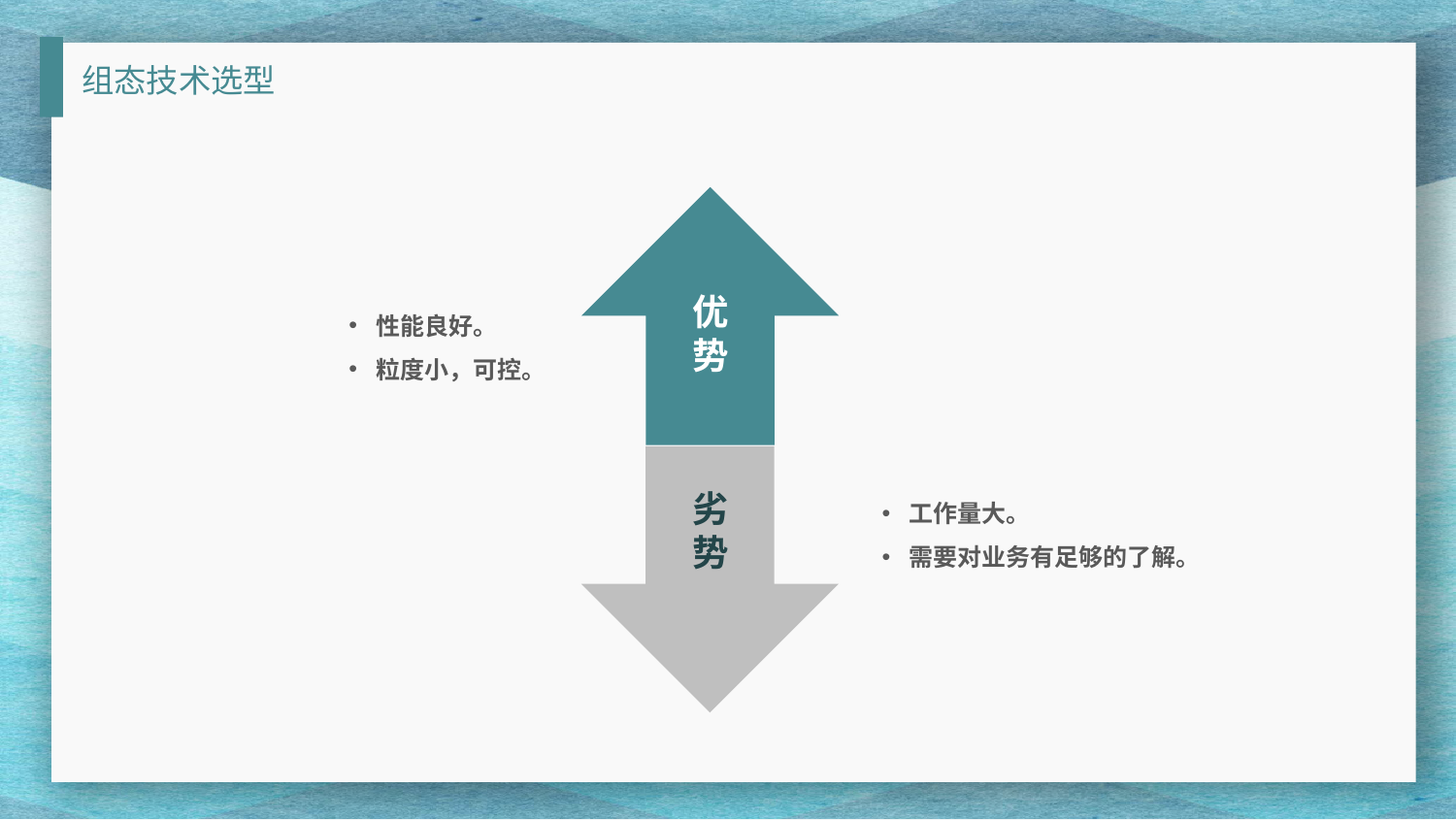

组态技术选型

优势
性能良好。
粒度小，可控。

工作量大。
需要对业务有足够的了解。
劣势